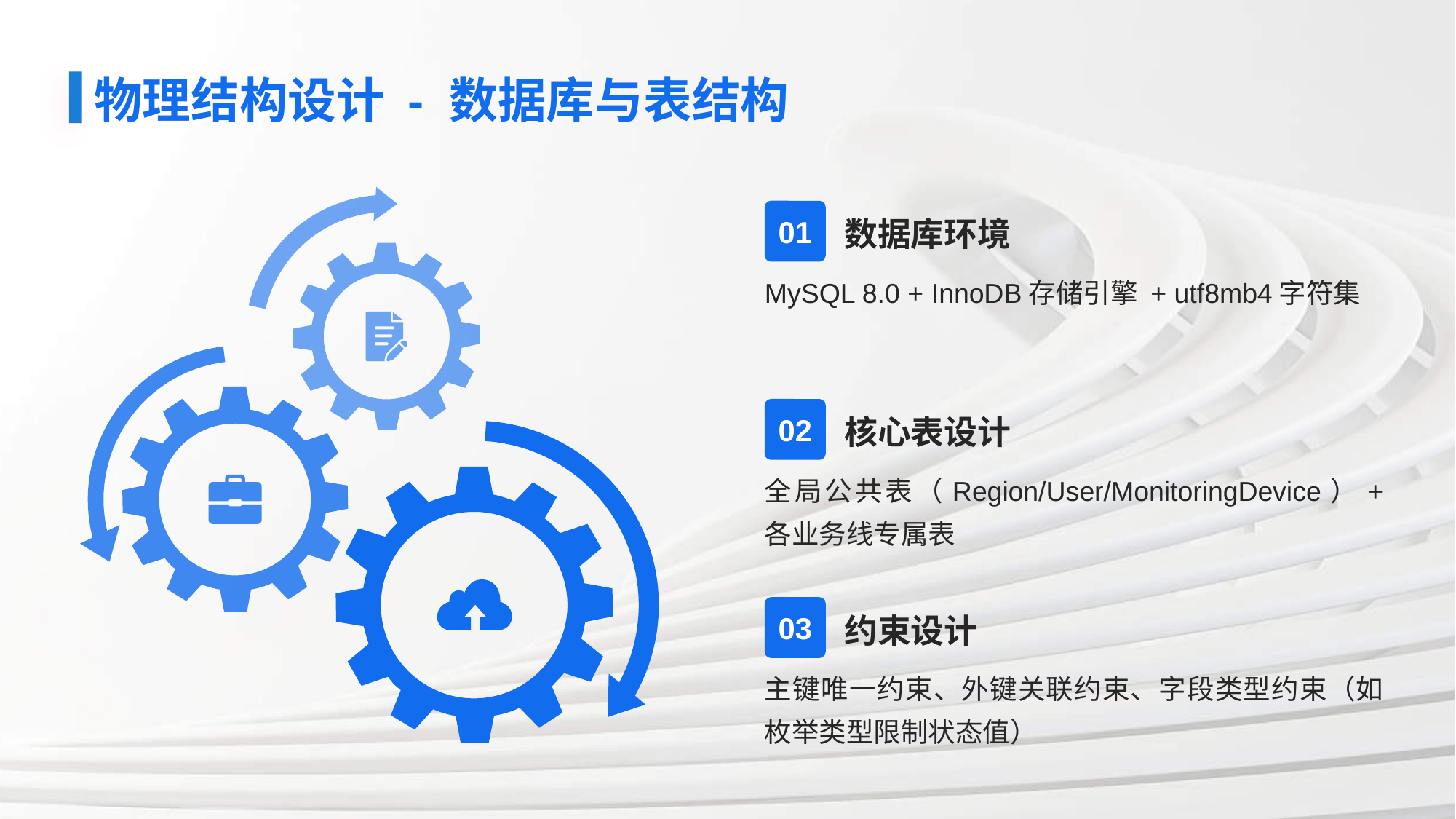

# 物理结构设计 - 数据库与表结构

数据库环境
01

MySQL 8.0 + InnoDB存储引擎 + utf8mb4字符集

核心表设计
02

全局公共表（Region/User/MonitoringDevice）+ 各业务线专属表

约束设计
03
主键唯一约束、外键关联约束、字段类型约束（如枚举类型限制状态值）